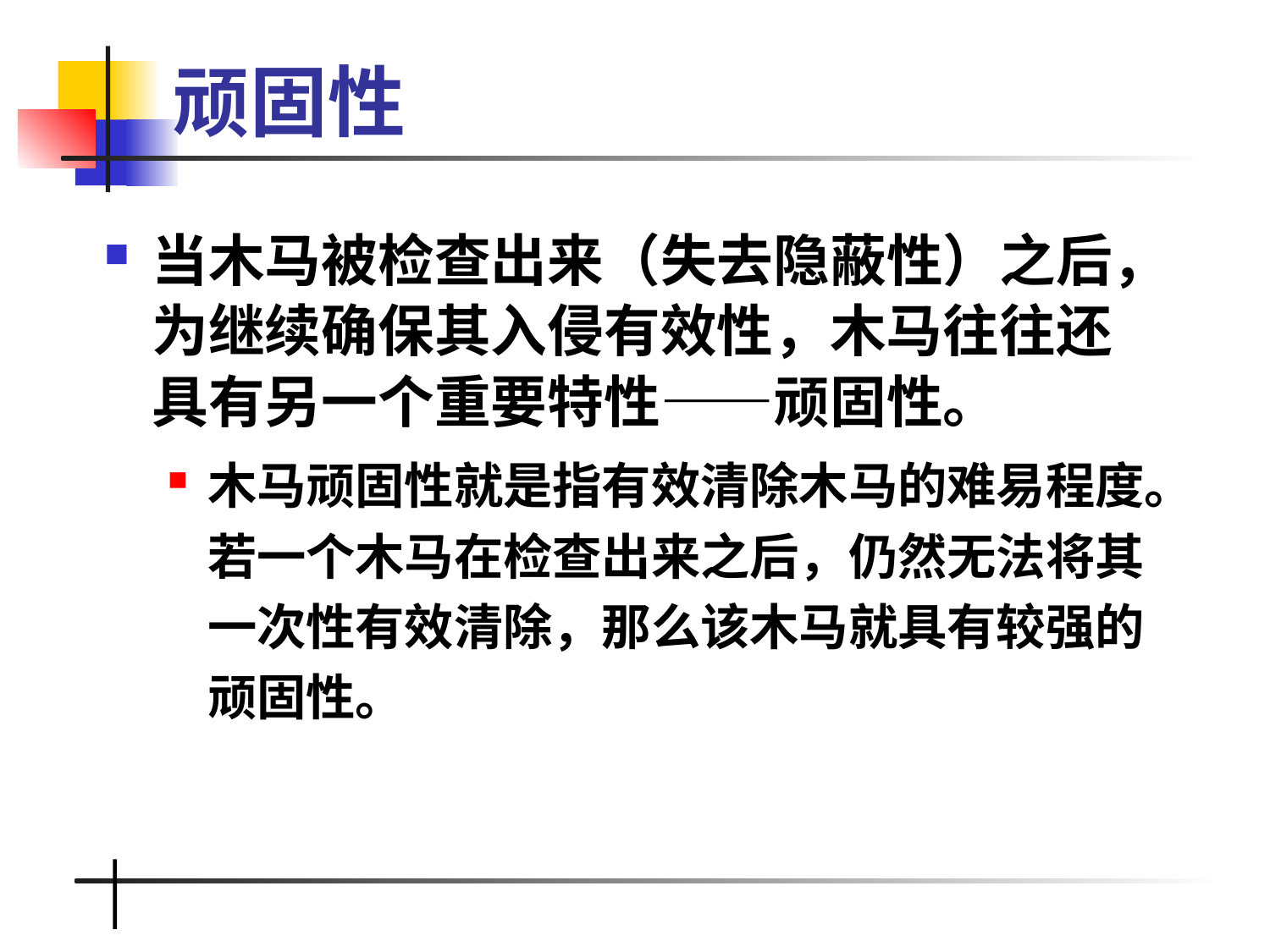

# 顽固性
当木马被检查出来（失去隐蔽性）之后，为继续确保其入侵有效性，木马往往还具有另一个重要特性——顽固性。
木马顽固性就是指有效清除木马的难易程度。若一个木马在检查出来之后，仍然无法将其一次性有效清除，那么该木马就具有较强的顽固性。